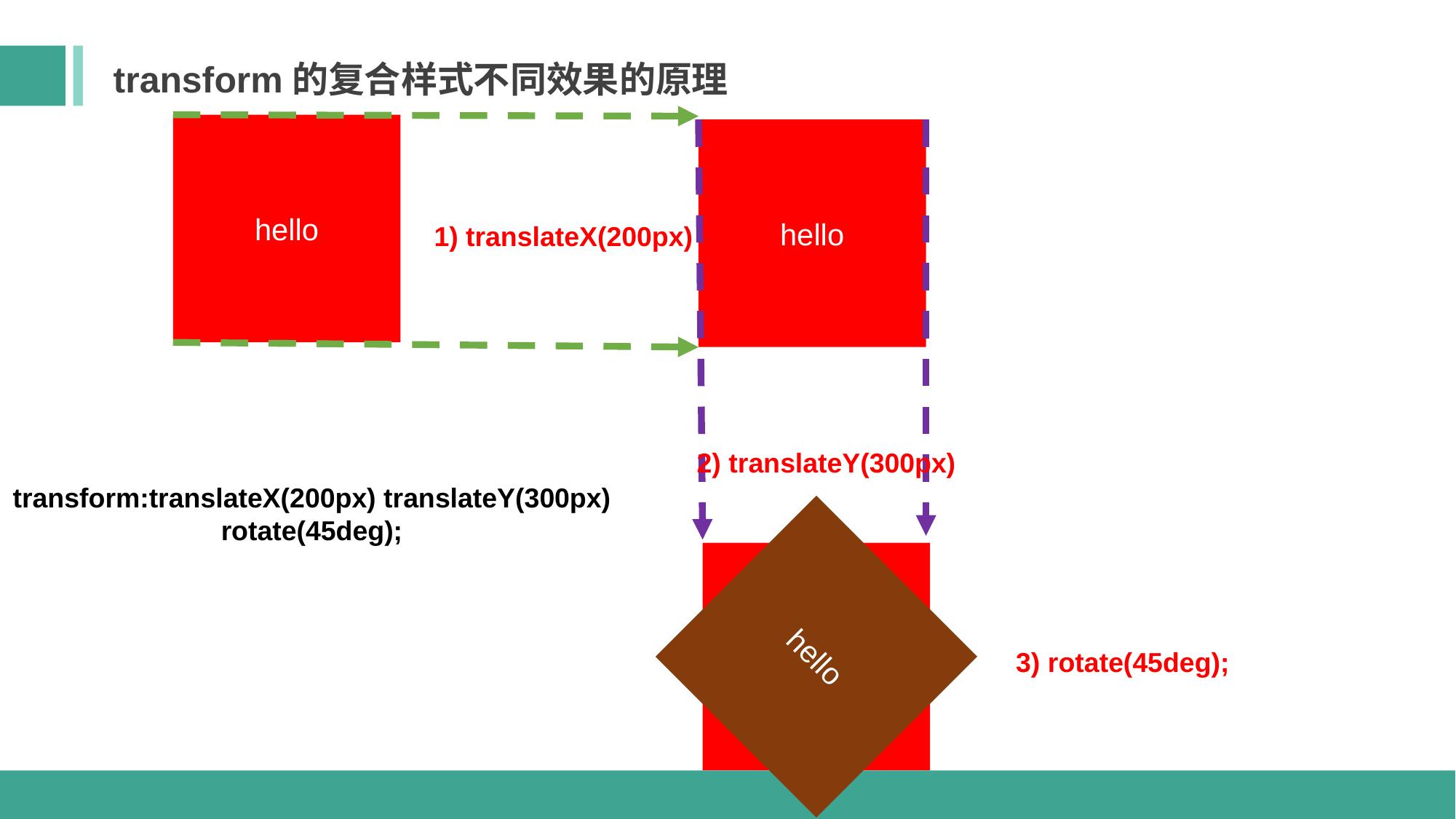

transform的复合样式不同效果的原理
hello
hello
1) translateX(200px)
2) translateY(300px)
transform:translateX(200px) translateY(300px) rotate(45deg);
hello
hello
3) rotate(45deg);